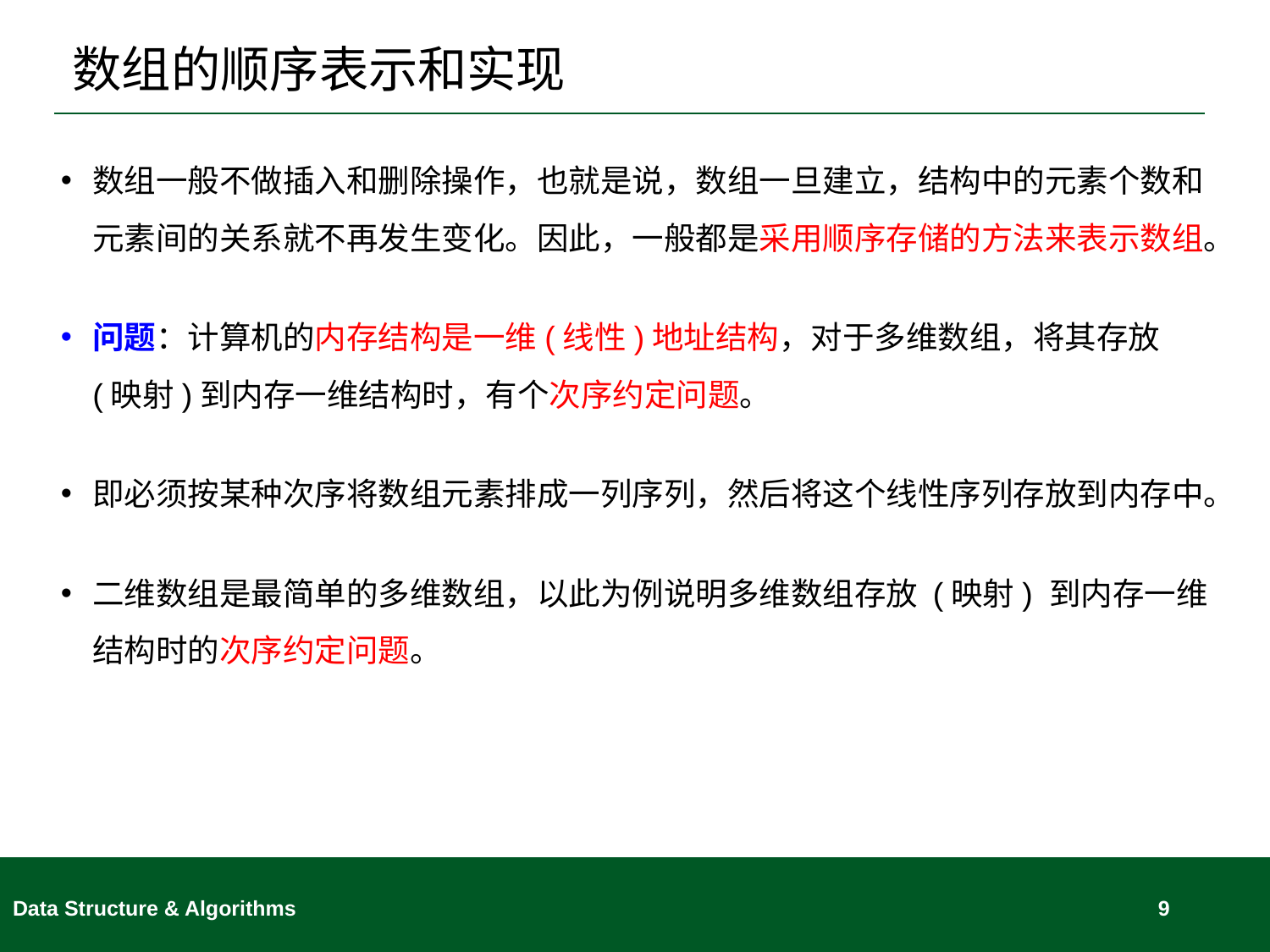

# 数组的顺序表示和实现
数组一般不做插入和删除操作，也就是说，数组一旦建立，结构中的元素个数和元素间的关系就不再发生变化。因此，一般都是采用顺序存储的方法来表示数组。
问题：计算机的内存结构是一维(线性)地址结构，对于多维数组，将其存放(映射)到内存一维结构时，有个次序约定问题。
即必须按某种次序将数组元素排成一列序列，然后将这个线性序列存放到内存中。
二维数组是最简单的多维数组，以此为例说明多维数组存放 (映射) 到内存一维结构时的次序约定问题。
Data Structure & Algorithms
9